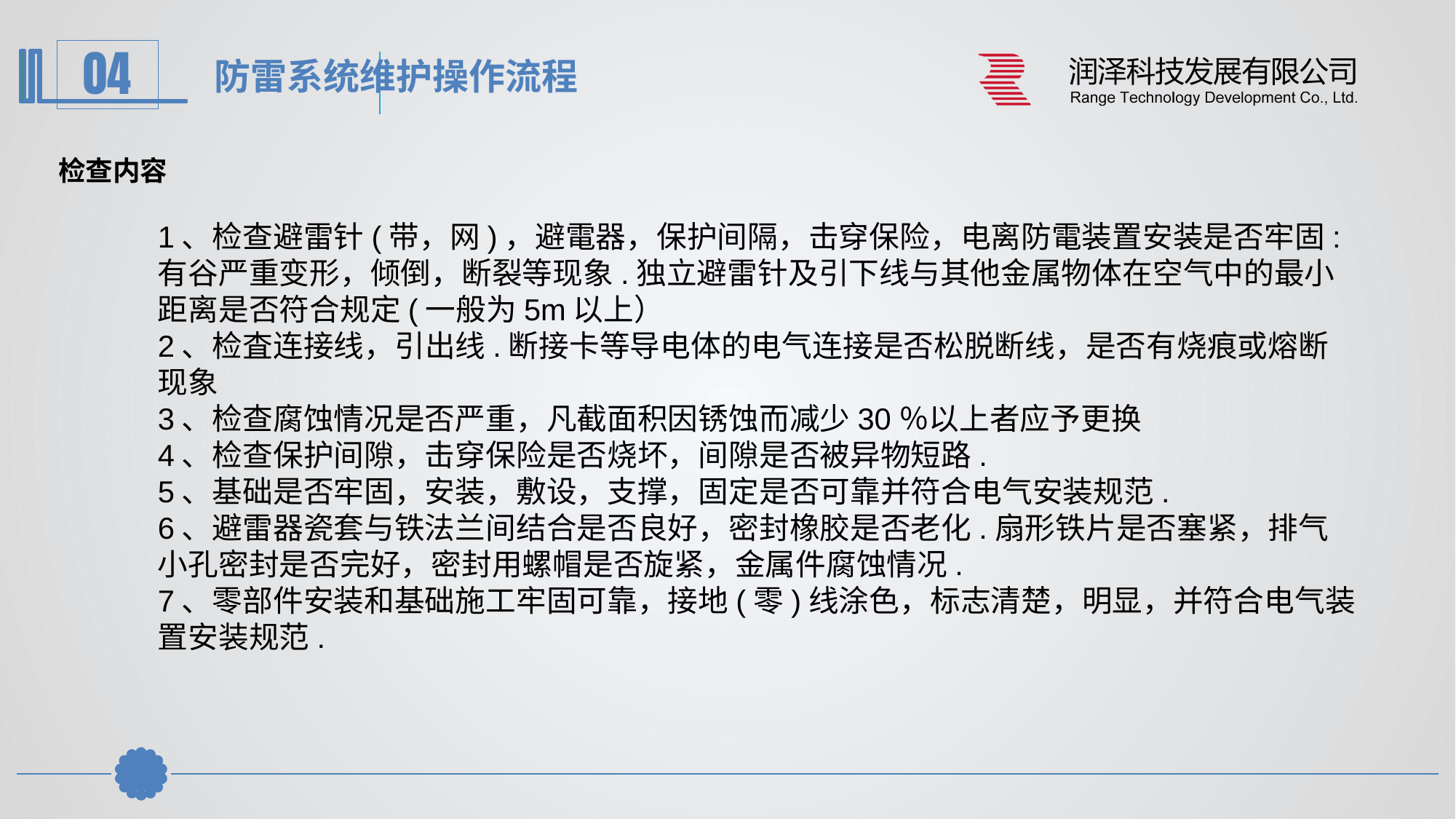

防雷系统维护操作流程
检查内容
1、检查避雷针(带，网)，避電器，保护间隔，击穿保险，电离防電装置安装是否牢固:有谷严重变形，倾倒，断裂等现象.独立避雷针及引下线与其他金属物体在空气中的最小距离是否符合规定(一般为5m以上）
2、检査连接线，引出线.断接卡等导电体的电气连接是否松脱断线，是否有烧痕或熔断现象
3、检查腐蚀情况是否严重，凡截面积因锈蚀而减少30％以上者应予更换
4、检查保护间隙，击穿保险是否烧坏，间隙是否被异物短路.
5、基础是否牢固，安装，敷设，支撑，固定是否可靠并符合电气安装规范.
6、避雷器瓷套与铁法兰间结合是否良好，密封橡胶是否老化.扇形铁片是否塞紧，排气小孔密封是否完好，密封用螺帽是否旋紧，金属件腐蚀情况.
7、零部件安装和基础施工牢固可靠，接地(零)线涂色，标志清楚，明显，并符合电气装置安装规范.

15